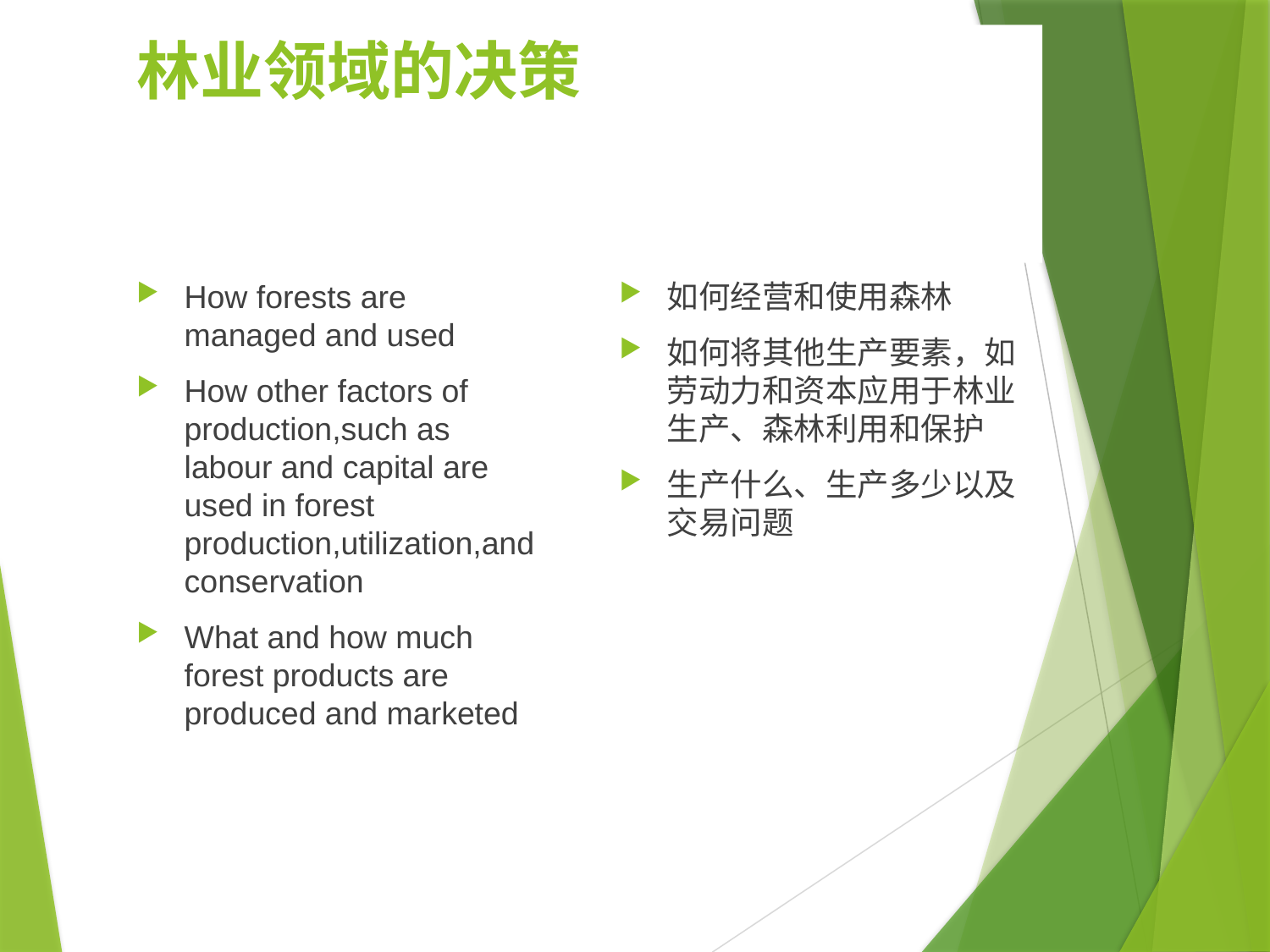

# 林业领域的决策
How forests are managed and used
How other factors of production,such as labour and capital are used in forest production,utilization,and conservation
What and how much forest products are produced and marketed

如何经营和使用森林
如何将其他生产要素，如劳动力和资本应用于林业生产、森林利用和保护
生产什么、生产多少以及交易问题